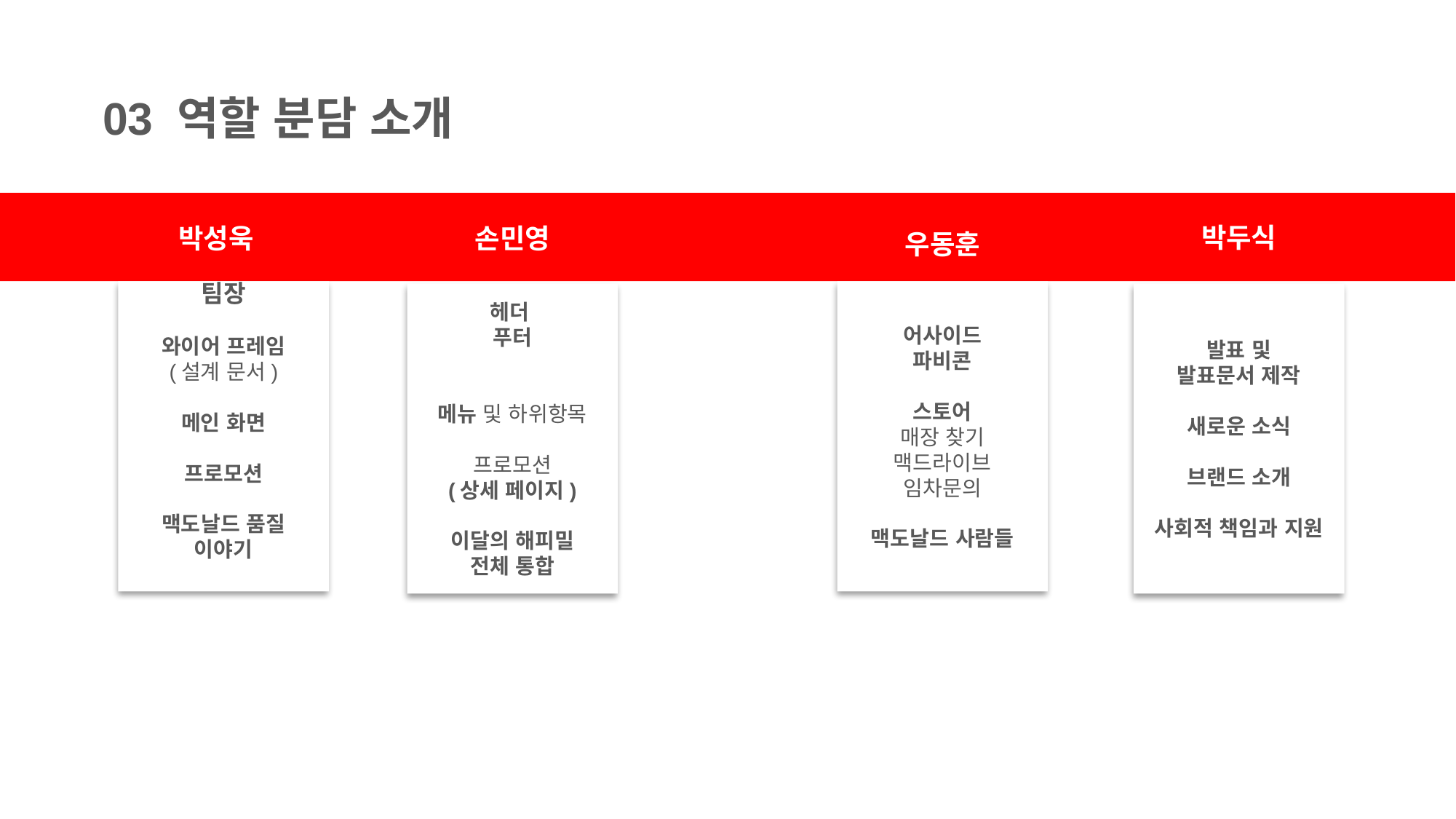

03 역할 분담 소개
박두식
박성욱
손민영
우동훈
어사이드
파비콘

스토어
매장 찾기
맥드라이브
임차문의

맥도날드 사람들
팀장

와이어 프레임
(설계 문서)

메인 화면

프로모션

맥도날드 품질
이야기

헤더
푸터

메뉴 및 하위항목

프로모션
(상세 페이지)

이달의 해피밀
전체 통합
발표 및
발표문서 제작

새로운 소식

브랜드 소개

사회적 책임과 지원